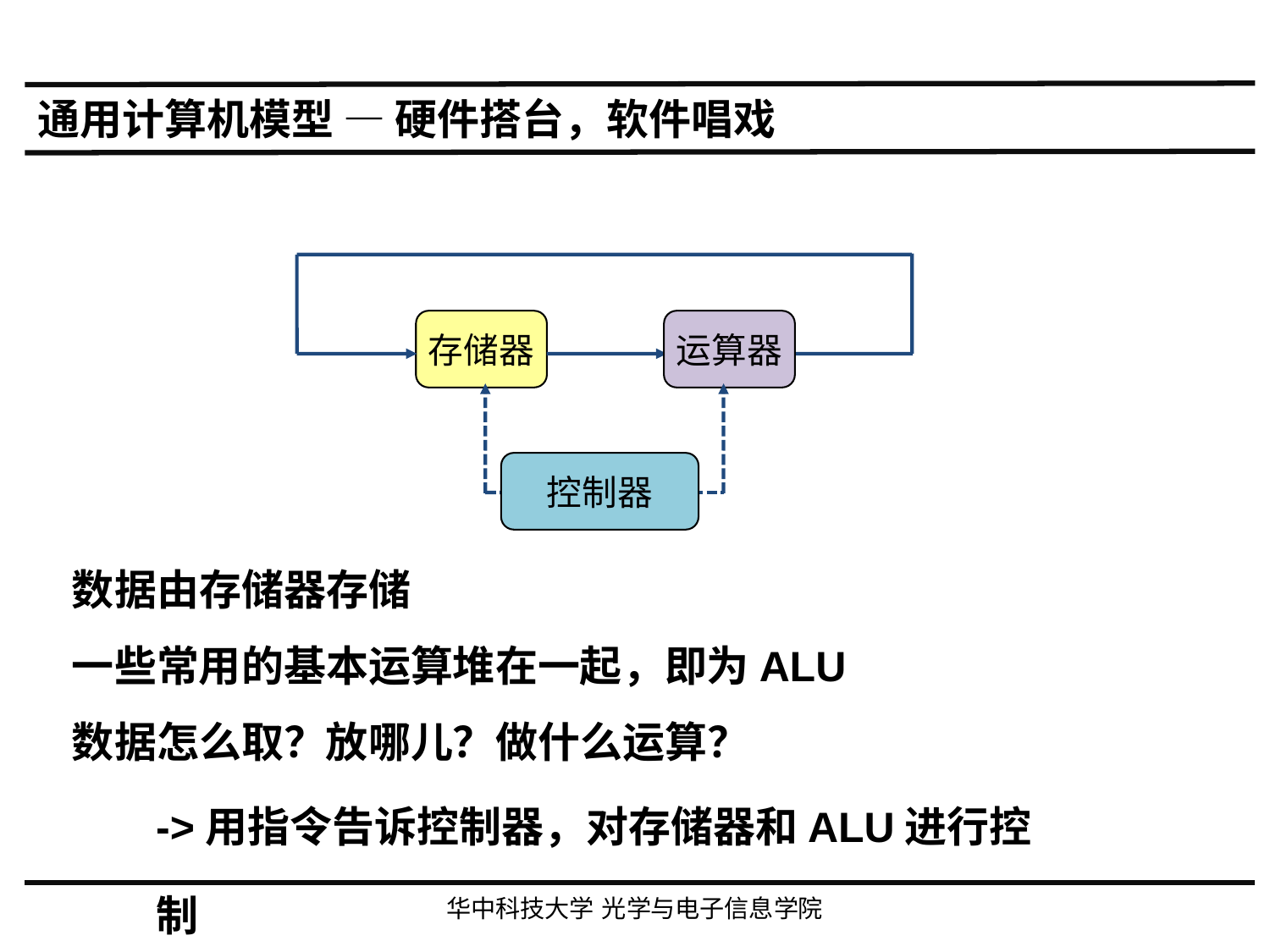

通用计算机模型 — 硬件搭台，软件唱戏

存储器
运算器

控制器

数据由存储器存储
一些常用的基本运算堆在一起，即为ALU
数据怎么取？放哪儿？做什么运算？
->用指令告诉控制器，对存储器和ALU进行控制
华中科技大学 光学与电子信息学院